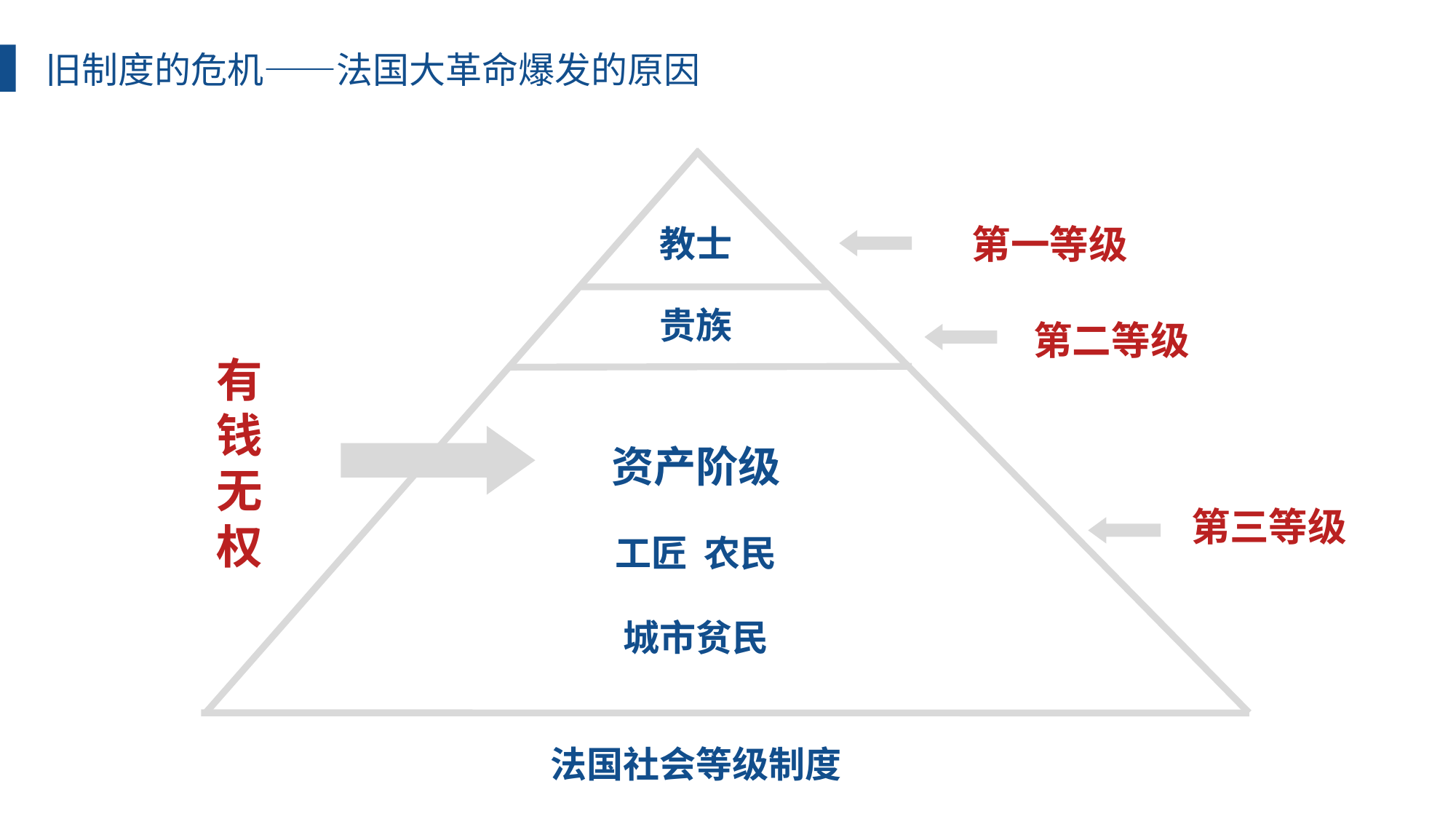

旧制度的危机——法国大革命爆发的原因

第一等级
教士

贵族
第二等级

有钱无权

资产阶级
第三等级

工匠  农民
城市贫民
法国社会等级制度